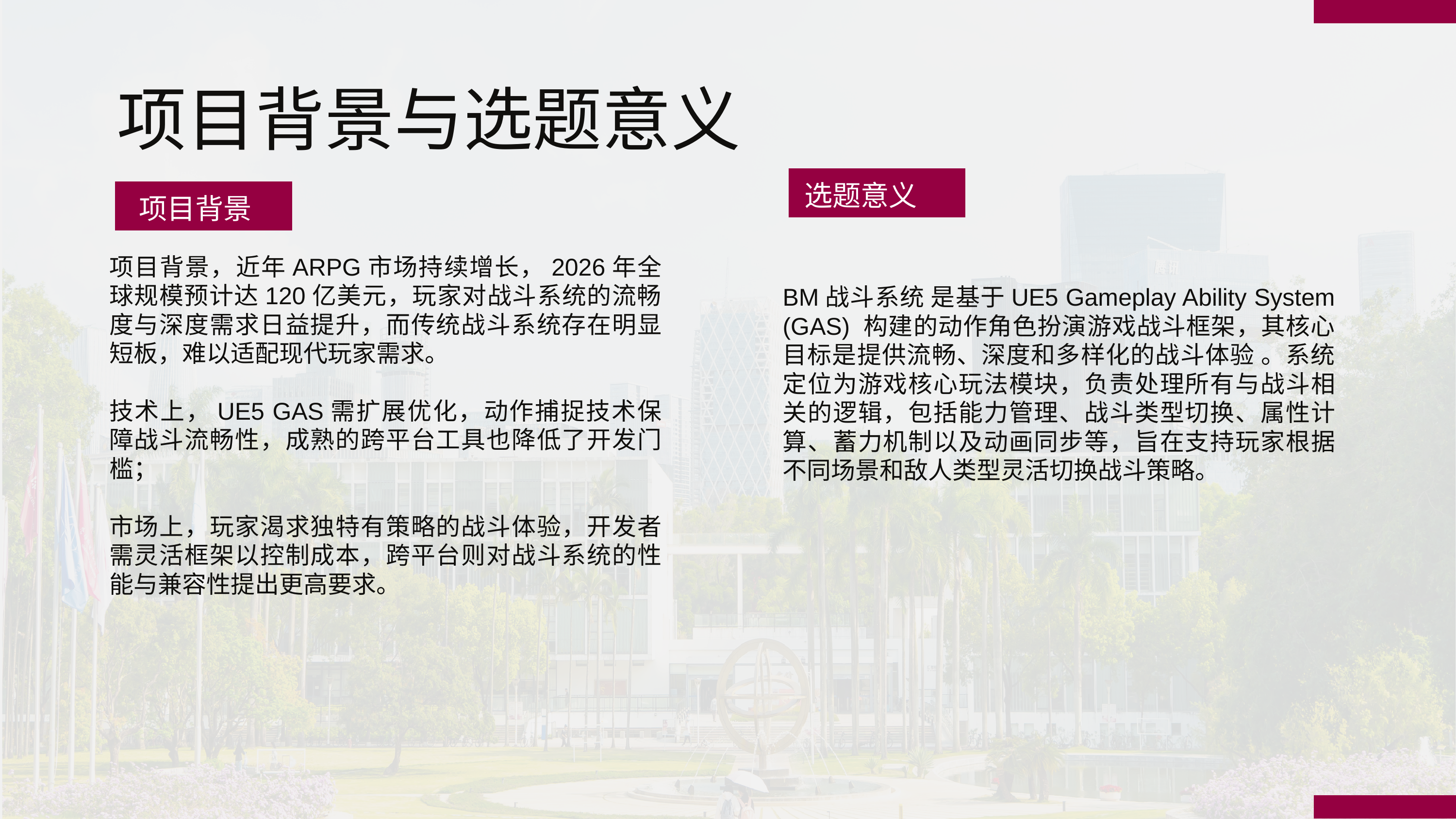

项目背景与选题意义

选题意义

项目背景

项目背景，近年ARPG市场持续增长，2026年全球规模预计达120亿美元，玩家对战斗系统的流畅度与深度需求日益提升，而传统战斗系统存在明显短板，难以适配现代玩家需求。

技术上，UE5 GAS需扩展优化，动作捕捉技术保障战斗流畅性，成熟的跨平台工具也降低了开发门槛；

市场上，玩家渴求独特有策略的战斗体验，开发者需灵活框架以控制成本，跨平台则对战斗系统的性能与兼容性提出更高要求。
BM战斗系统 是基于UE5 Gameplay Ability System (GAS) 构建的动作角色扮演游戏战斗框架，其核心目标是提供流畅、深度和多样化的战斗体验 。系统定位为游戏核心玩法模块，负责处理所有与战斗相关的逻辑，包括能力管理、战斗类型切换、属性计算、蓄力机制以及动画同步等，旨在支持玩家根据不同场景和敌人类型灵活切换战斗策略。